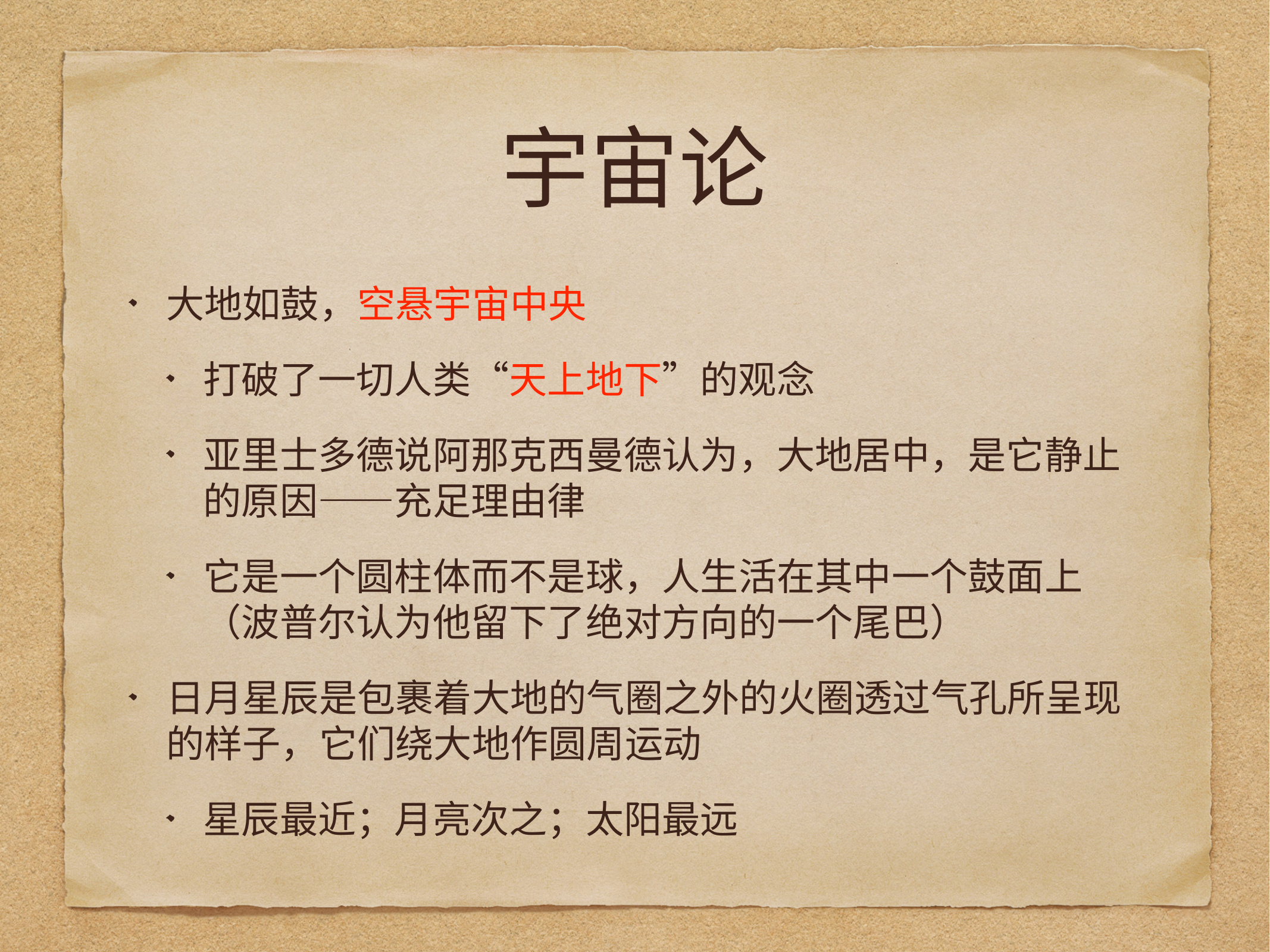

# 宇宙论
大地如鼓，空悬宇宙中央
打破了一切人类“天上地下”的观念
亚里士多德说阿那克西曼德认为，大地居中，是它静止的原因——充足理由律
它是一个圆柱体而不是球，人生活在其中一个鼓面上（波普尔认为他留下了绝对方向的一个尾巴）
日月星辰是包裹着大地的气圈之外的火圈透过气孔所呈现的样子，它们绕大地作圆周运动
星辰最近；月亮次之；太阳最远